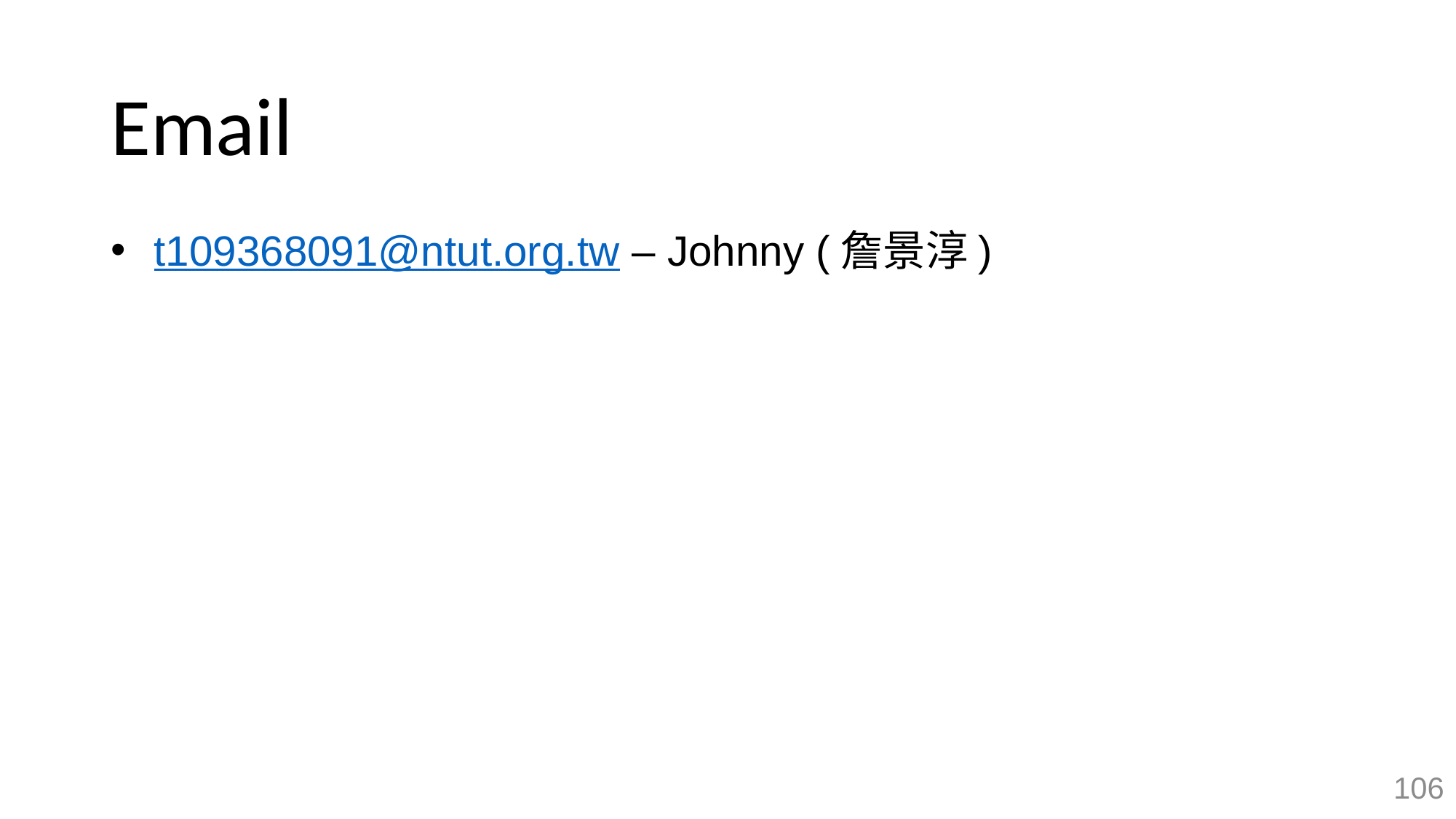

# Email
t109368091@ntut.org.tw – Johnny (詹景淳)
106